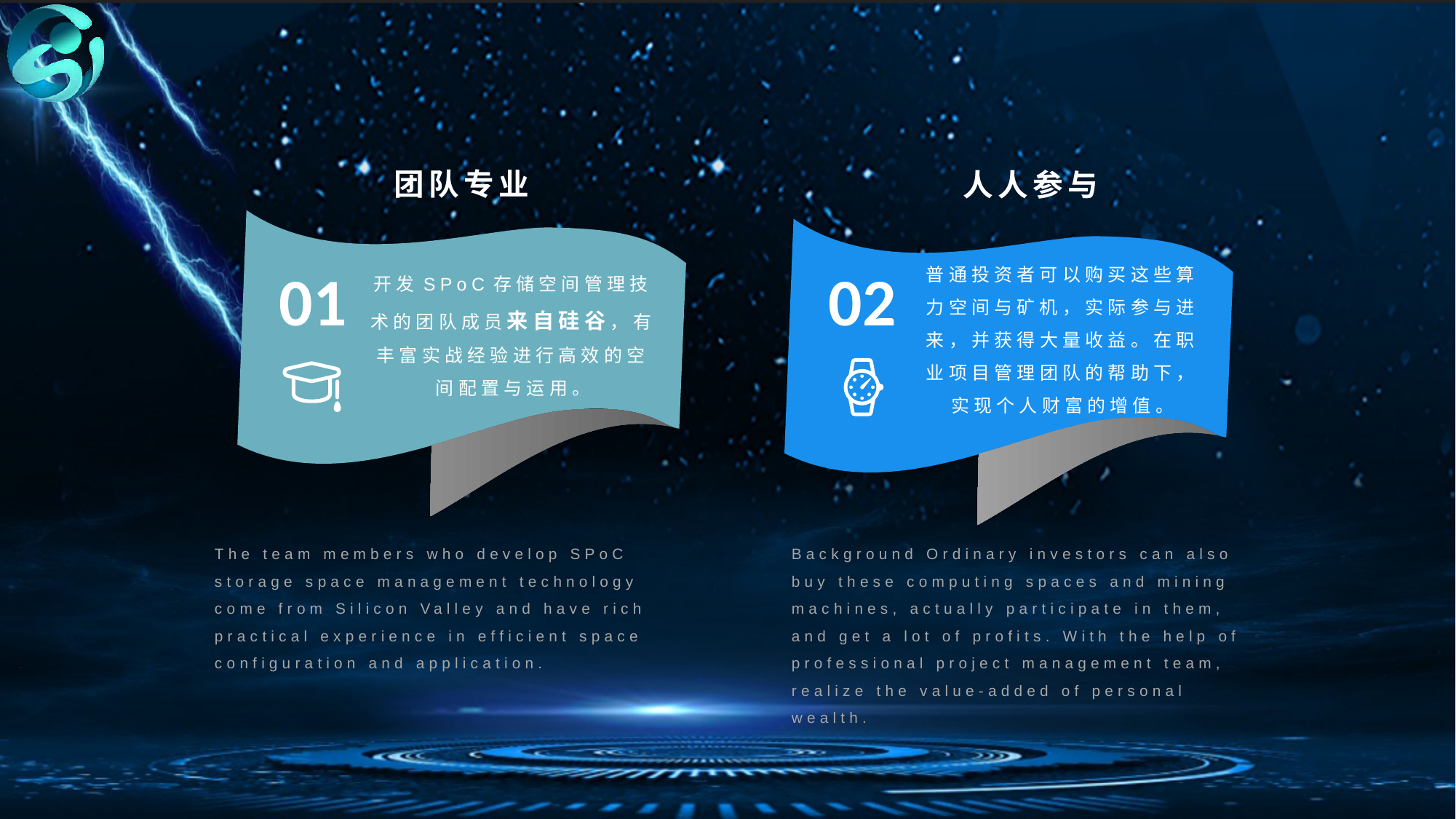

团队专业
人人参与

01
开发SPoC存储空间管理技术的团队成员来自硅谷，有丰富实战经验进行高效的空间配置与运用。

02

普通投资者可以购买这些算力空间与矿机，实际参与进来，并获得大量收益。在职业项目管理团队的帮助下，实现个人财富的增值。

The team members who develop SPoC storage space management technology come from Silicon Valley and have rich practical experience in efficient space configuration and application.
Background Ordinary investors can also buy these computing spaces and mining machines, actually participate in them, and get a lot of profits. With the help of professional project management team, realize the value-added of personal wealth.
.